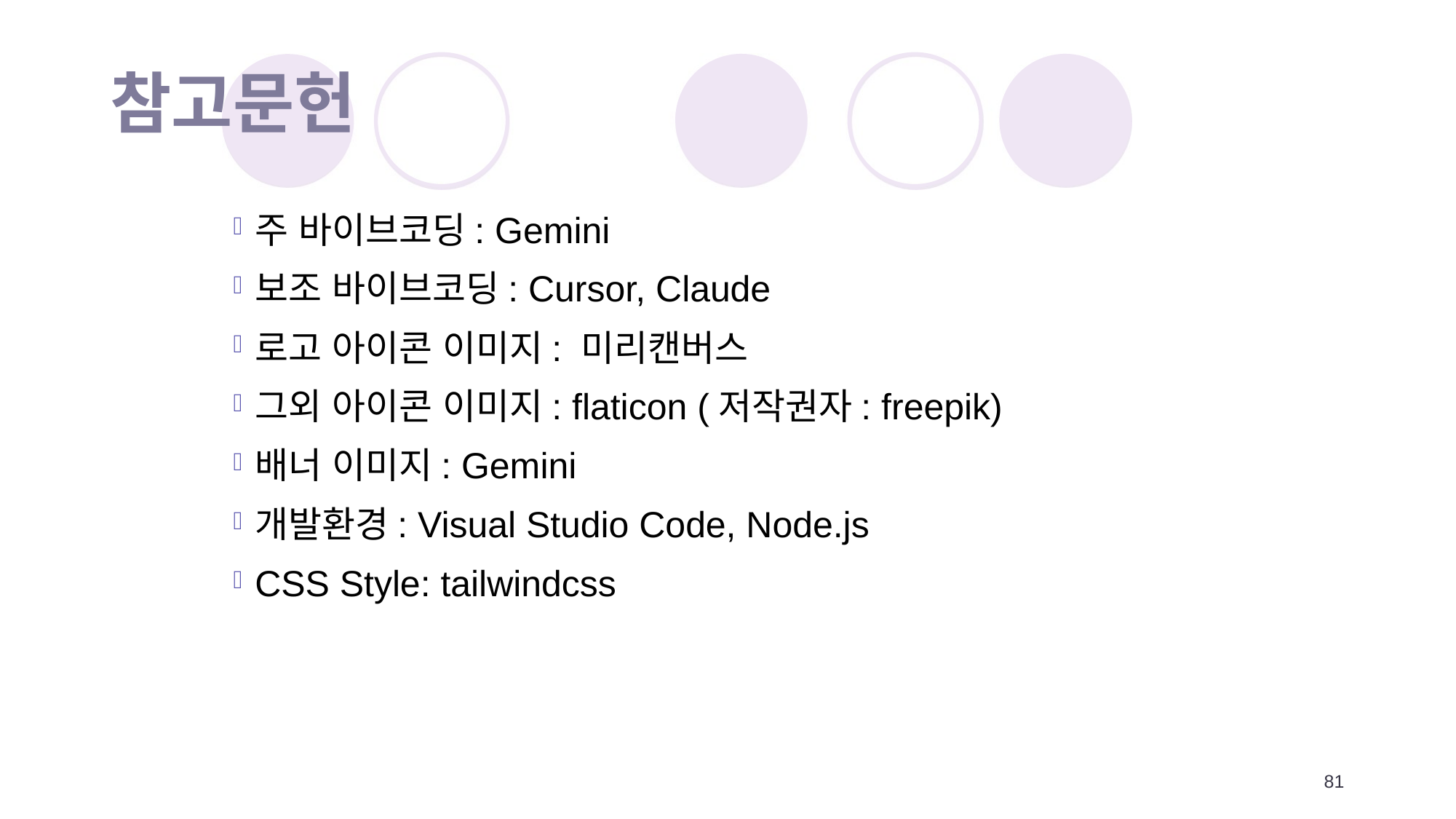

# 참고문헌
주 바이브코딩: Gemini
보조 바이브코딩: Cursor, Claude
로고 아이콘 이미지: 미리캔버스
그외 아이콘 이미지: flaticon (저작권자: freepik)
배너 이미지: Gemini
개발환경: Visual Studio Code, Node.js
CSS Style: tailwindcss
81